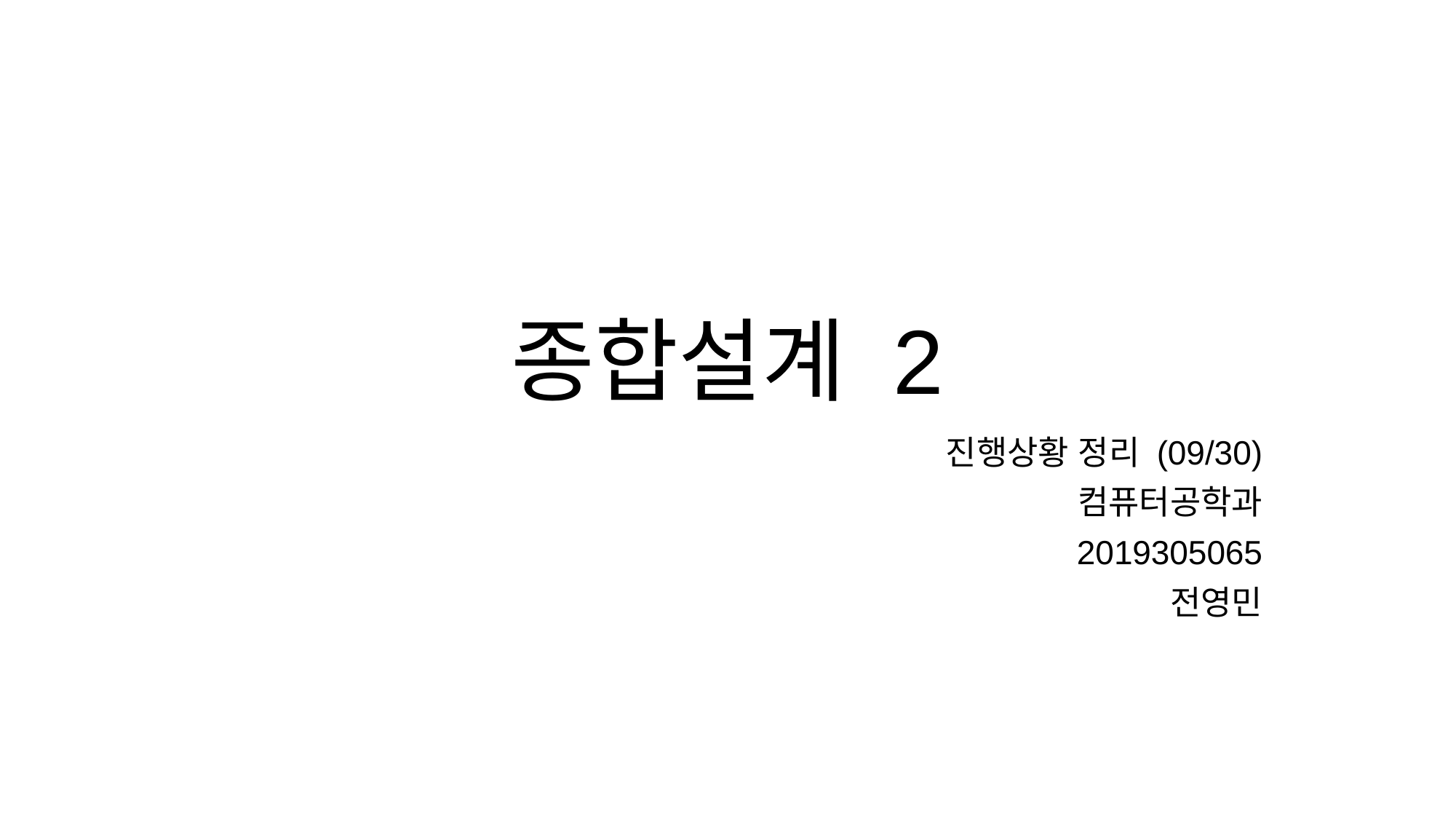

# 종합설계 2
진행상황 정리 (09/30)
컴퓨터공학과
2019305065
전영민